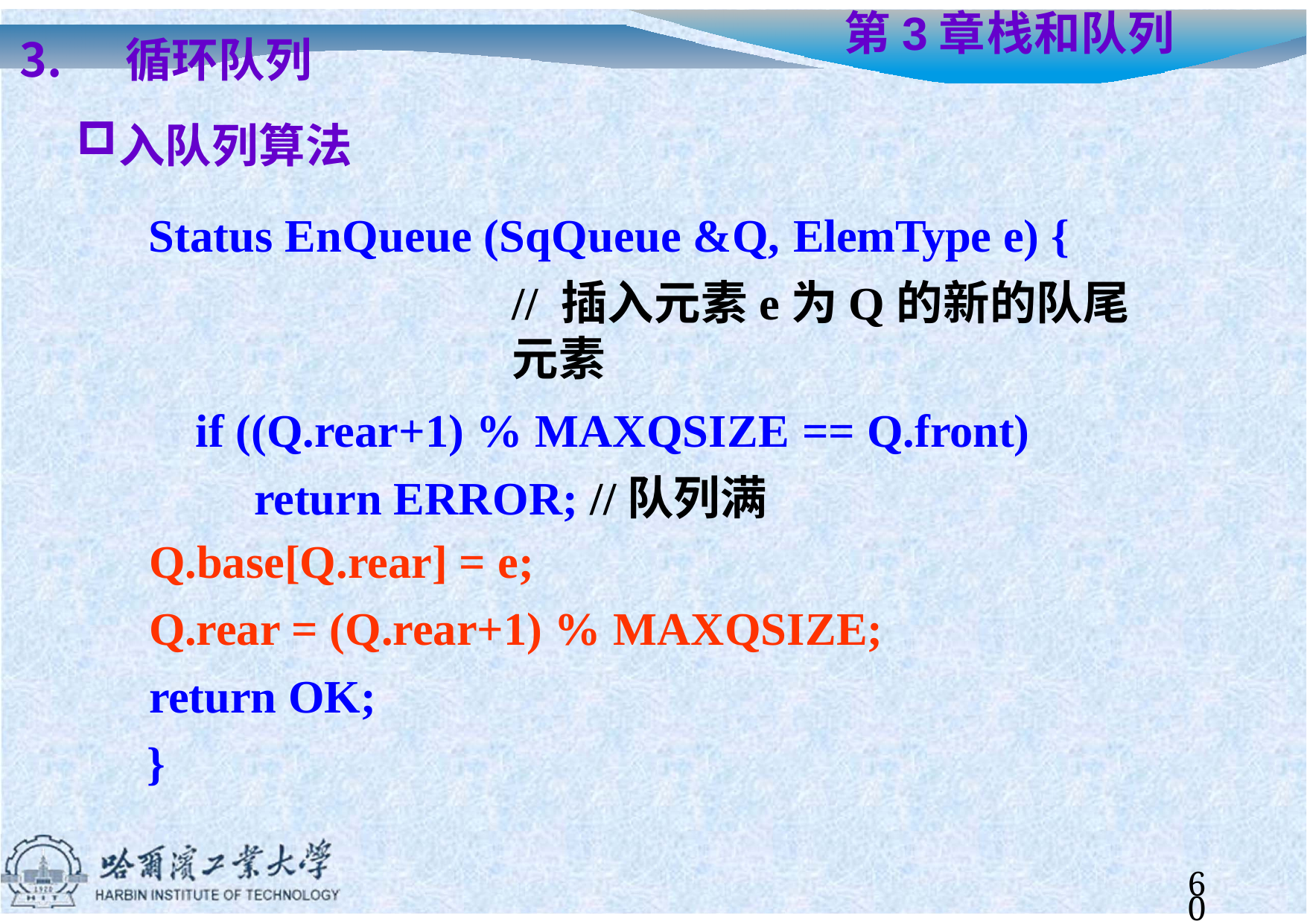

循环队列
入队列算法
# 第3章	栈和队列

Status EnQueue (SqQueue &Q, ElemType e) {
// 插入元素e为Q的新的队尾元素
if ((Q.rear+1) % MAXQSIZE == Q.front)  return ERROR; //队列满
Q.base[Q.rear] = e;
Q.rear = (Q.rear+1) % MAXQSIZE;
return OK;
}

60